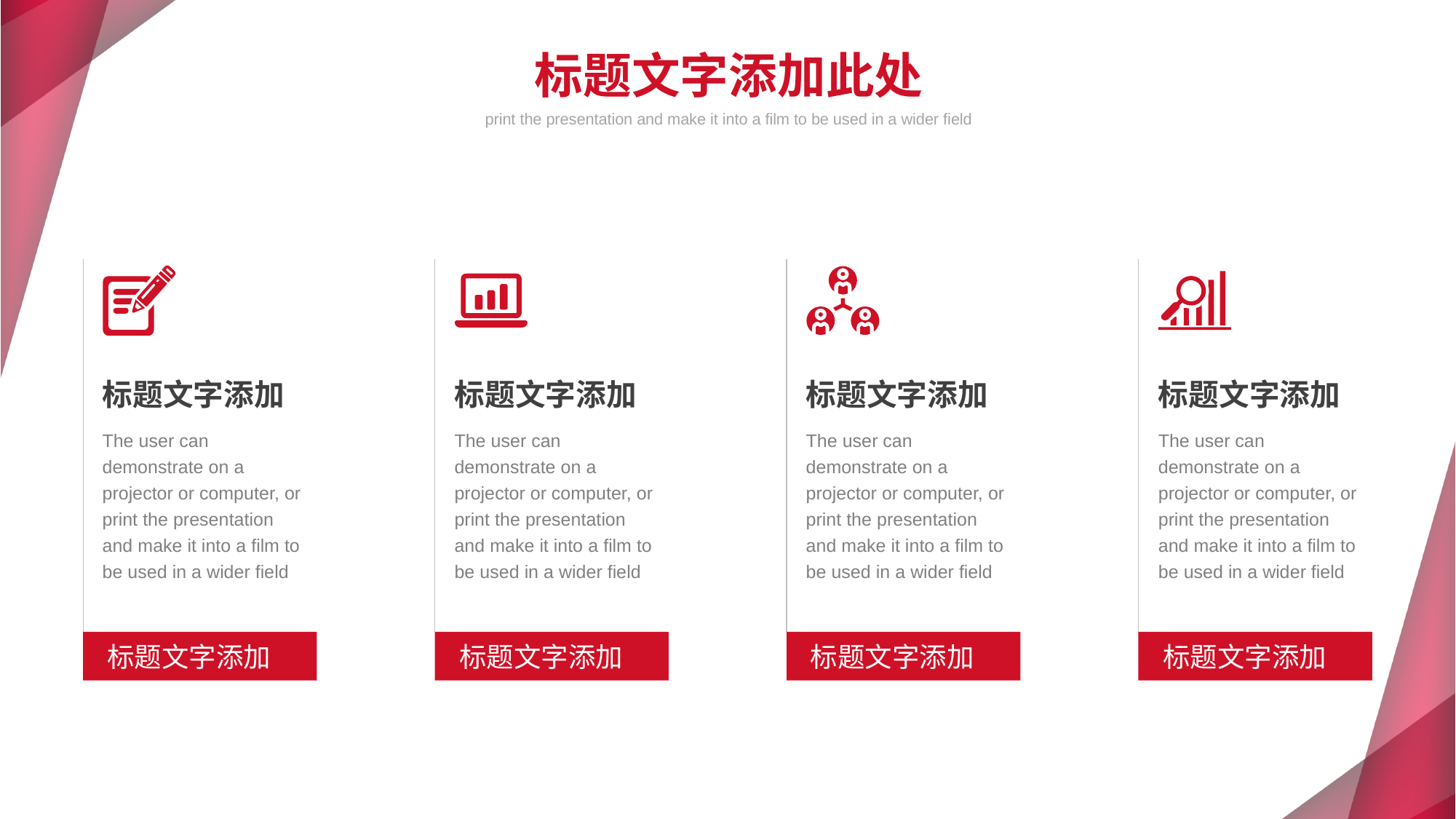

标题文字添加此处
print the presentation and make it into a film to be used in a wider field

标题文字添加
The user can demonstrate on a projector or computer, or print the presentation and make it into a film to be used in a wider field
标题文字添加

标题文字添加
The user can demonstrate on a projector or computer, or print the presentation and make it into a film to be used in a wider field
标题文字添加

标题文字添加
The user can demonstrate on a projector or computer, or print the presentation and make it into a film to be used in a wider field
标题文字添加

标题文字添加
The user can demonstrate on a projector or computer, or print the presentation and make it into a film to be used in a wider field
标题文字添加